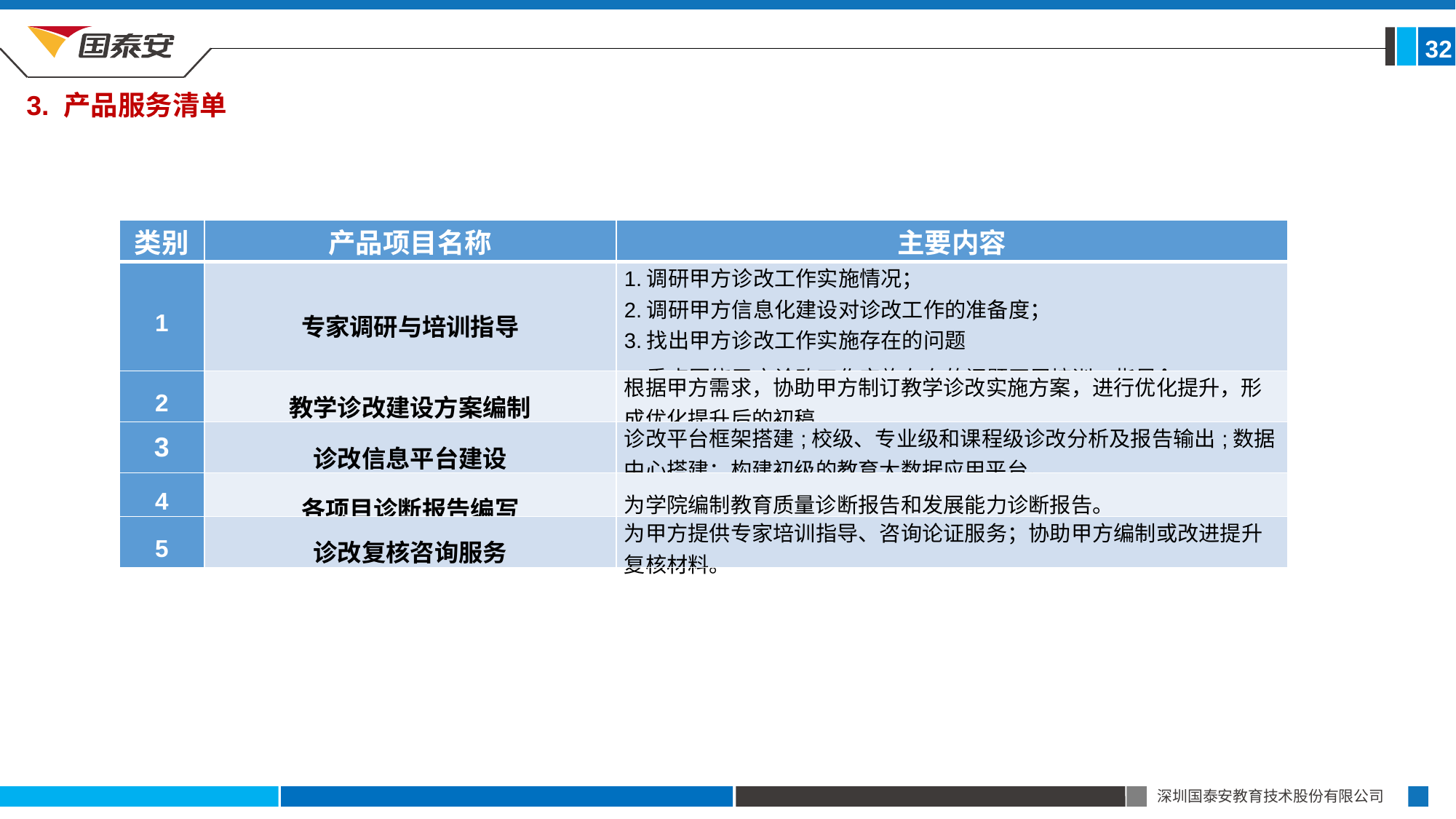

32
3. 产品服务清单
| 类别 | 产品项目名称 | 主要内容 |
| --- | --- | --- |
| 1 | 专家调研与培训指导 | 1.调研甲方诊改工作实施情况； 2.调研甲方信息化建设对诊改工作的准备度； 3.找出甲方诊改工作实施存在的问题 4.重点围绕甲方诊改工作实施存在的问题开展培训、指导； |
| 2 | 教学诊改建设方案编制 | 根据甲方需求，协助甲方制订教学诊改实施方案，进行优化提升，形成优化提升后的初稿。 |
| 3 | 诊改信息平台建设 | 诊改平台框架搭建;校级、专业级和课程级诊改分析及报告输出;数据中心搭建；构建初级的教育大数据应用平台。 |
| 4 | 各项目诊断报告编写 | 为学院编制教育质量诊断报告和发展能力诊断报告。 |
| 5 | 诊改复核咨询服务 | 为甲方提供专家培训指导、咨询论证服务；协助甲方编制或改进提升复核材料。 |